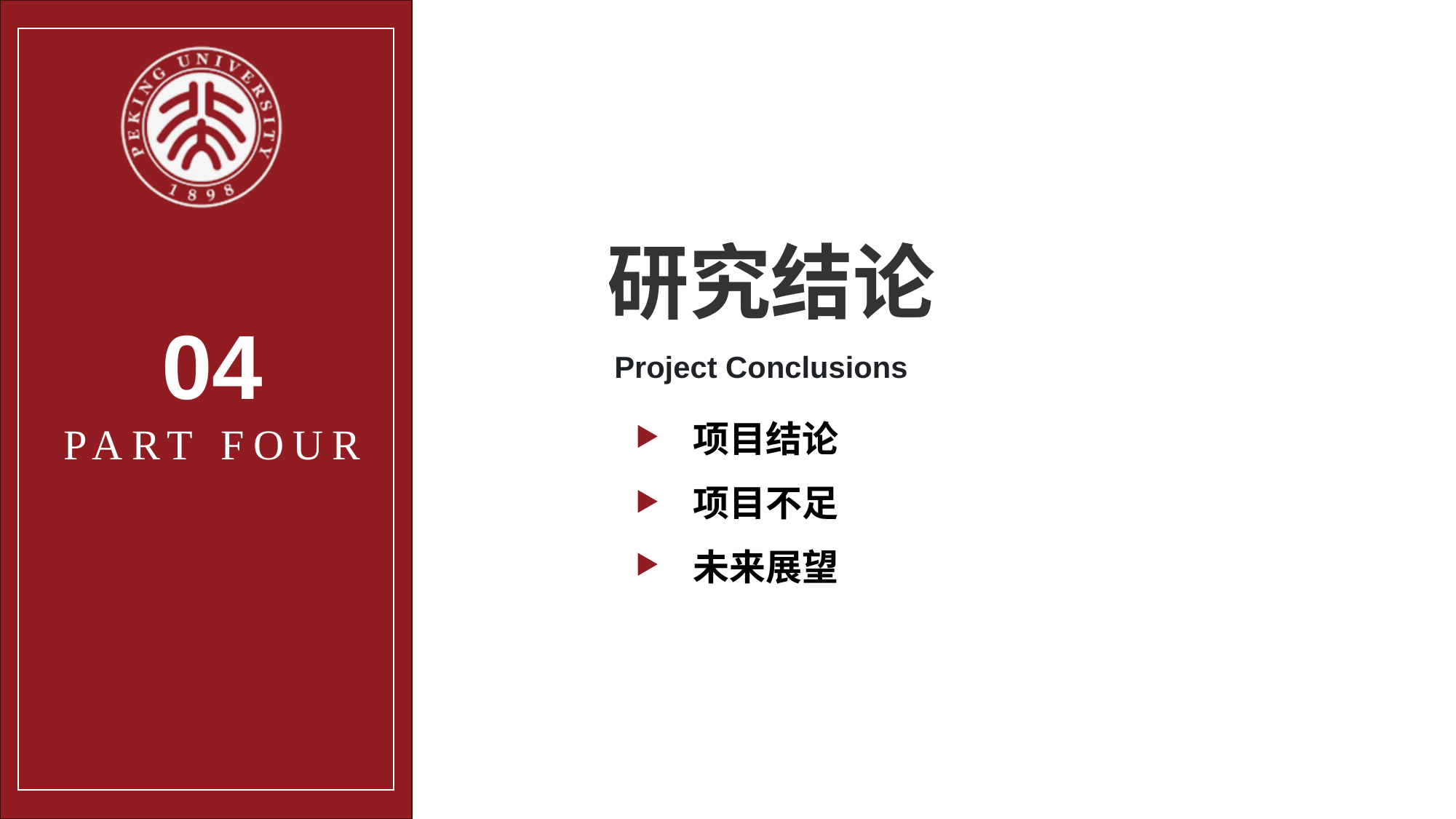

研究结论
04
PART FOUR
Project Conclusions
项目结论

项目不足

未来展望